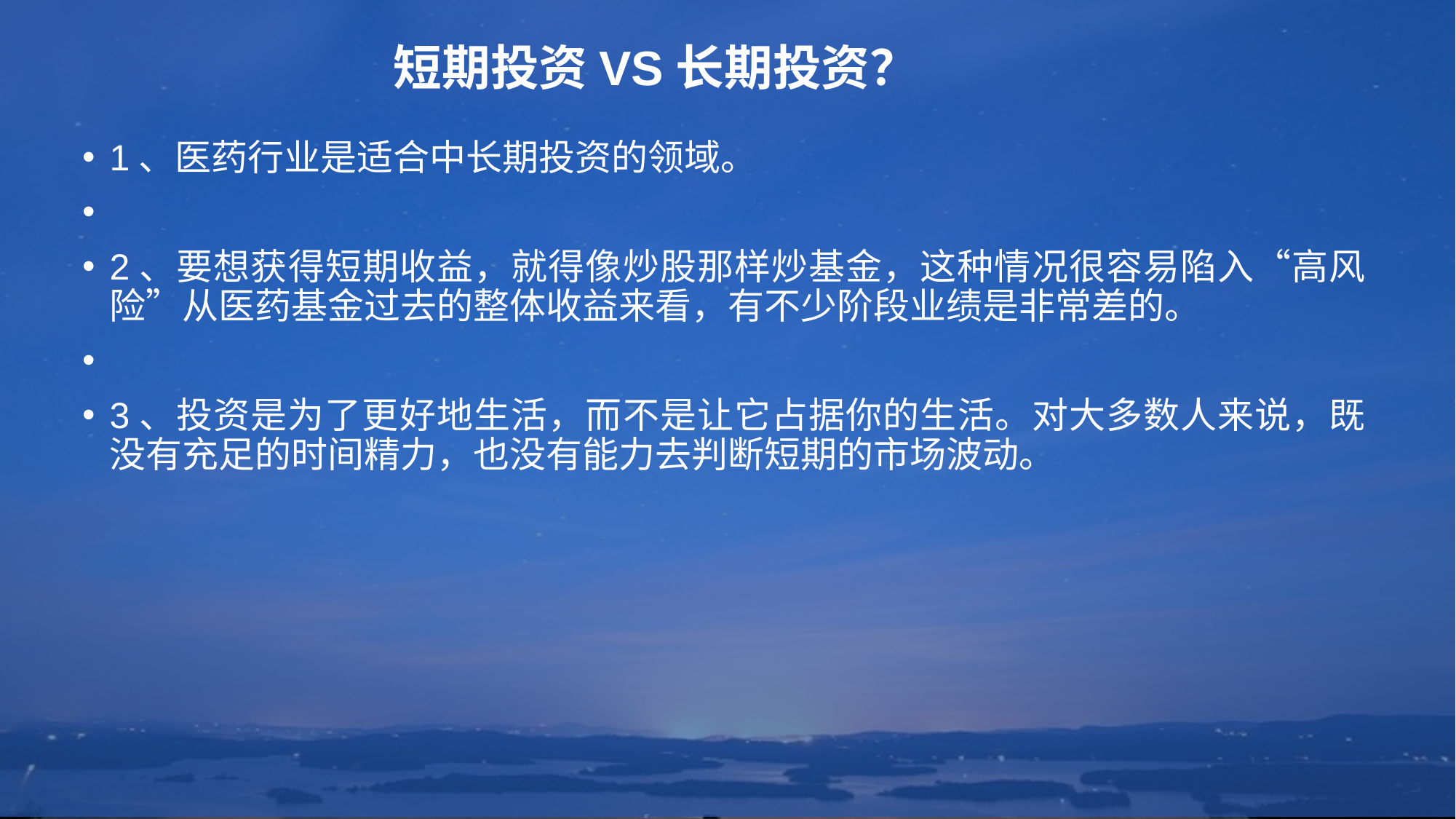

# 短期投资VS长期投资？
1、医药行业是适合中长期投资的领域。

2、要想获得短期收益，就得像炒股那样炒基金，这种情况很容易陷入“高风险”从医药基金过去的整体收益来看，有不少阶段业绩是非常差的。

3、投资是为了更好地生活，而不是让它占据你的生活。对大多数人来说，既没有充足的时间精力，也没有能力去判断短期的市场波动。